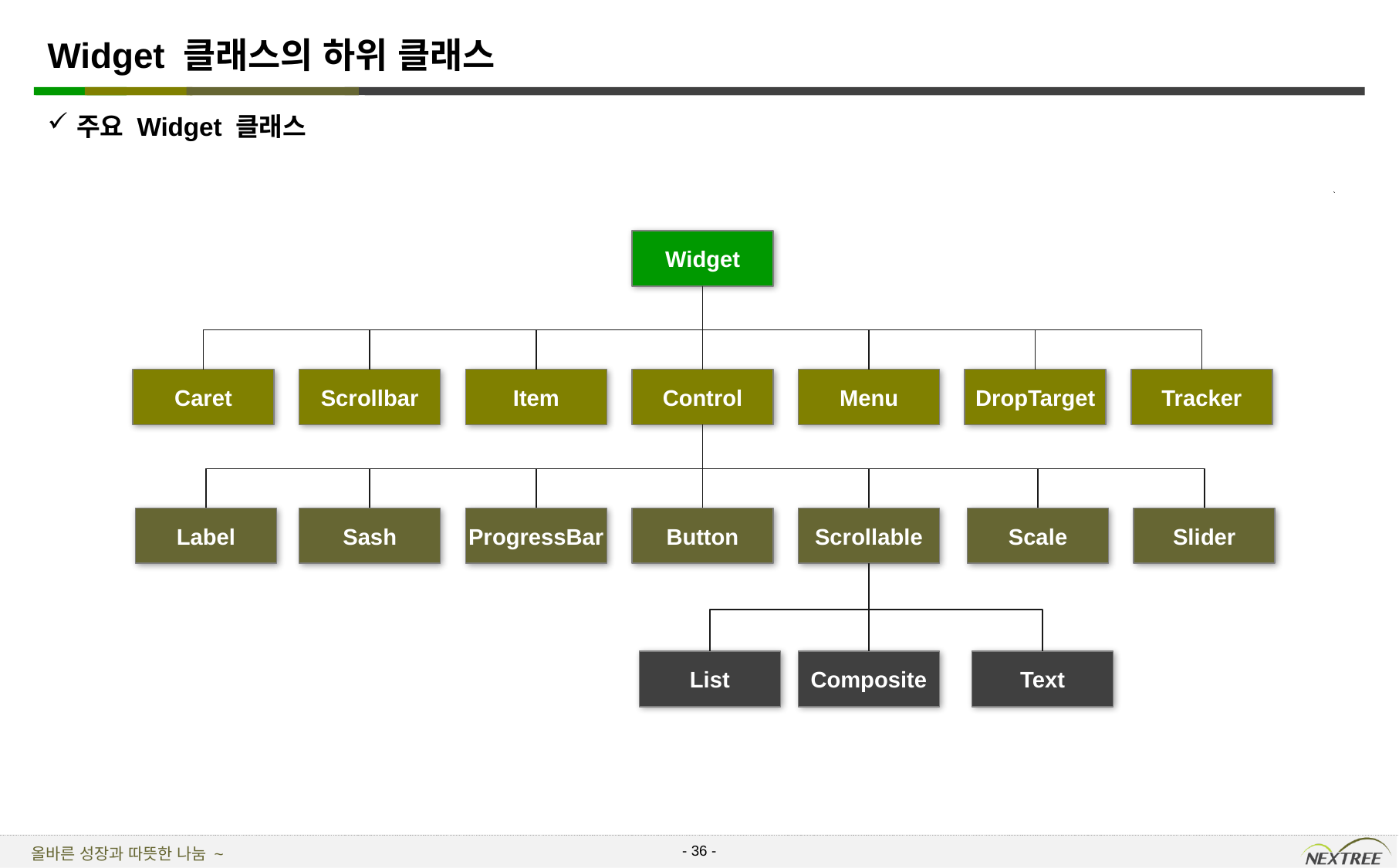

# Widget 클래스의 하위 클래스
주요 Widget 클래스
Widget
Caret
Scrollbar
Item
Control
Menu
DropTarget
Tracker
Label
Sash
ProgressBar
Button
Scrollable
Scale
Slider
List
Composite
Text